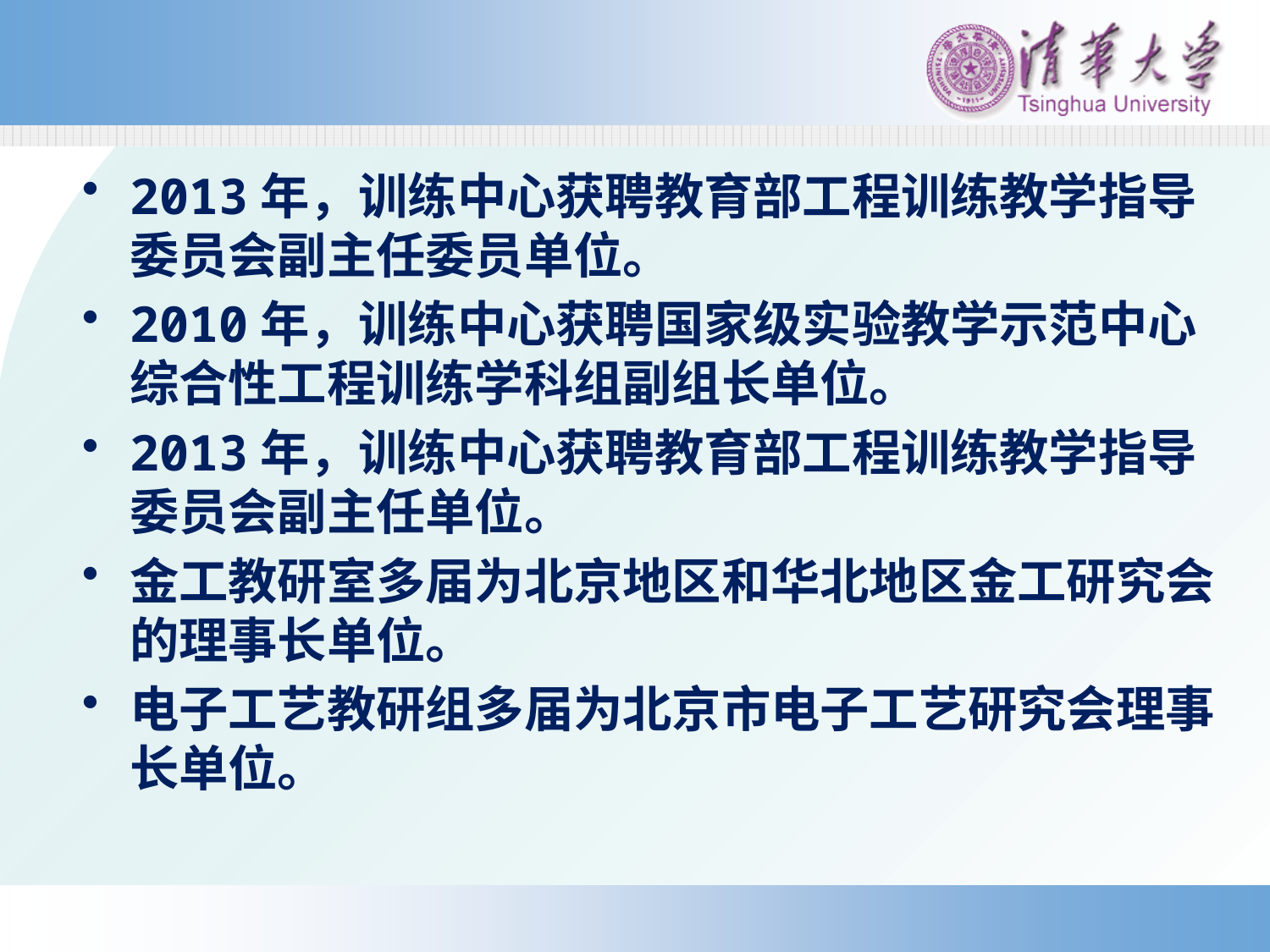

2013年，训练中心获聘教育部工程训练教学指导委员会副主任委员单位。
2010年，训练中心获聘国家级实验教学示范中心综合性工程训练学科组副组长单位。
2013年，训练中心获聘教育部工程训练教学指导委员会副主任单位。
金工教研室多届为北京地区和华北地区金工研究会的理事长单位。
电子工艺教研组多届为北京市电子工艺研究会理事长单位。